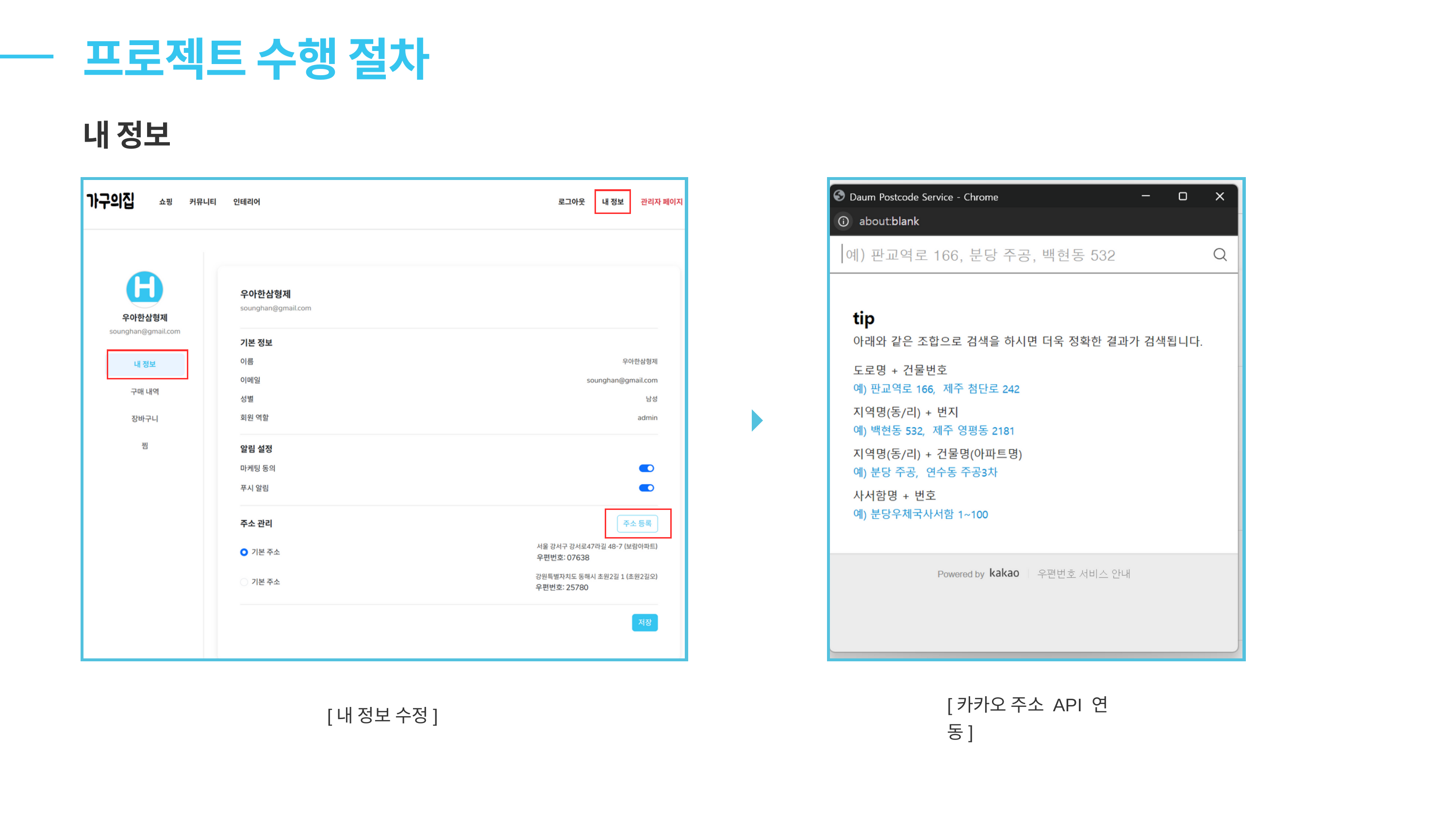

프로젝트 수행 절차

내 정보

[카카오 주소 API 연동]
[내 정보 수정]